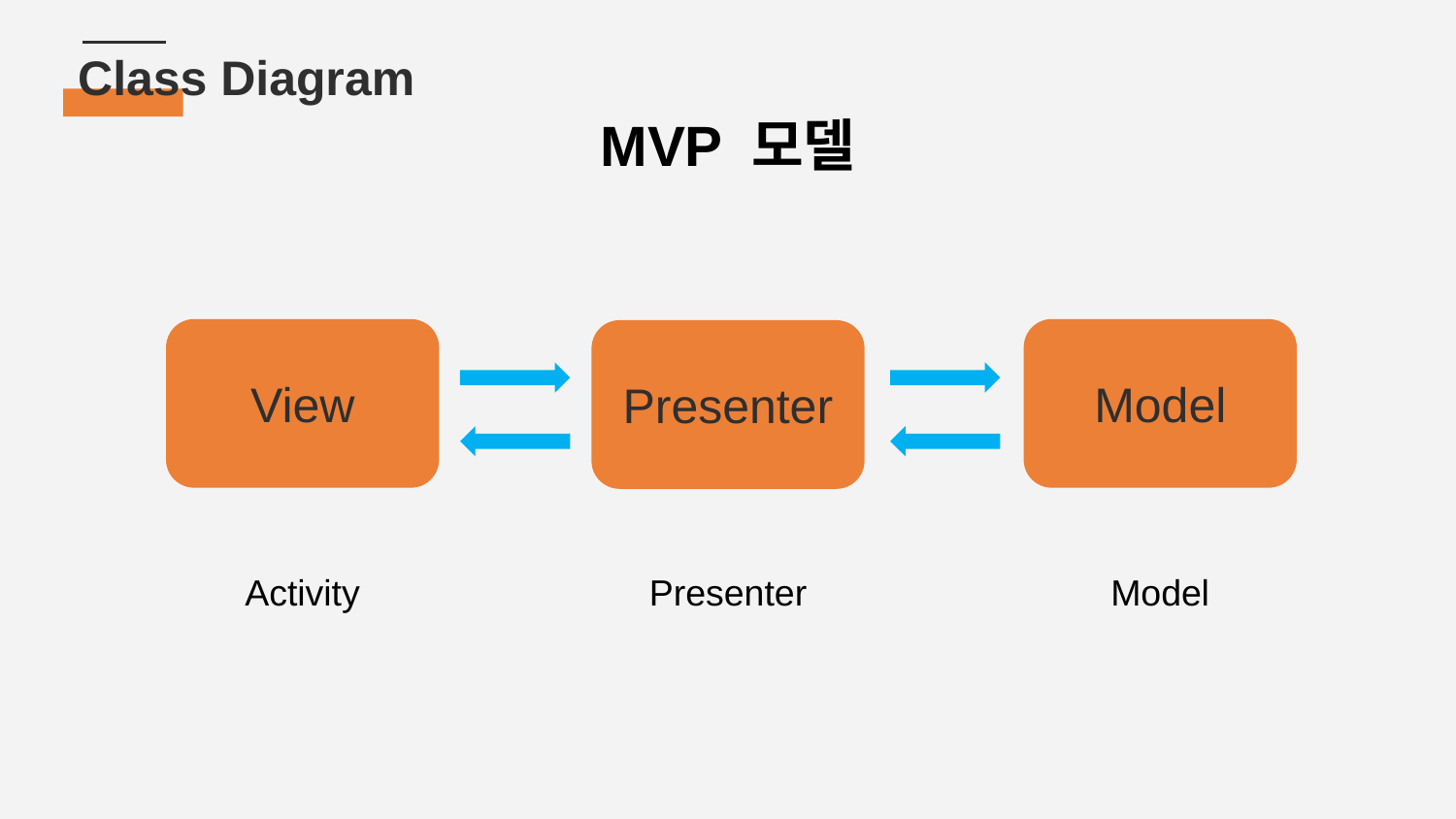

# Class Diagram

MVP 모델
View
Model
Presenter

Presenter
Model
Activity